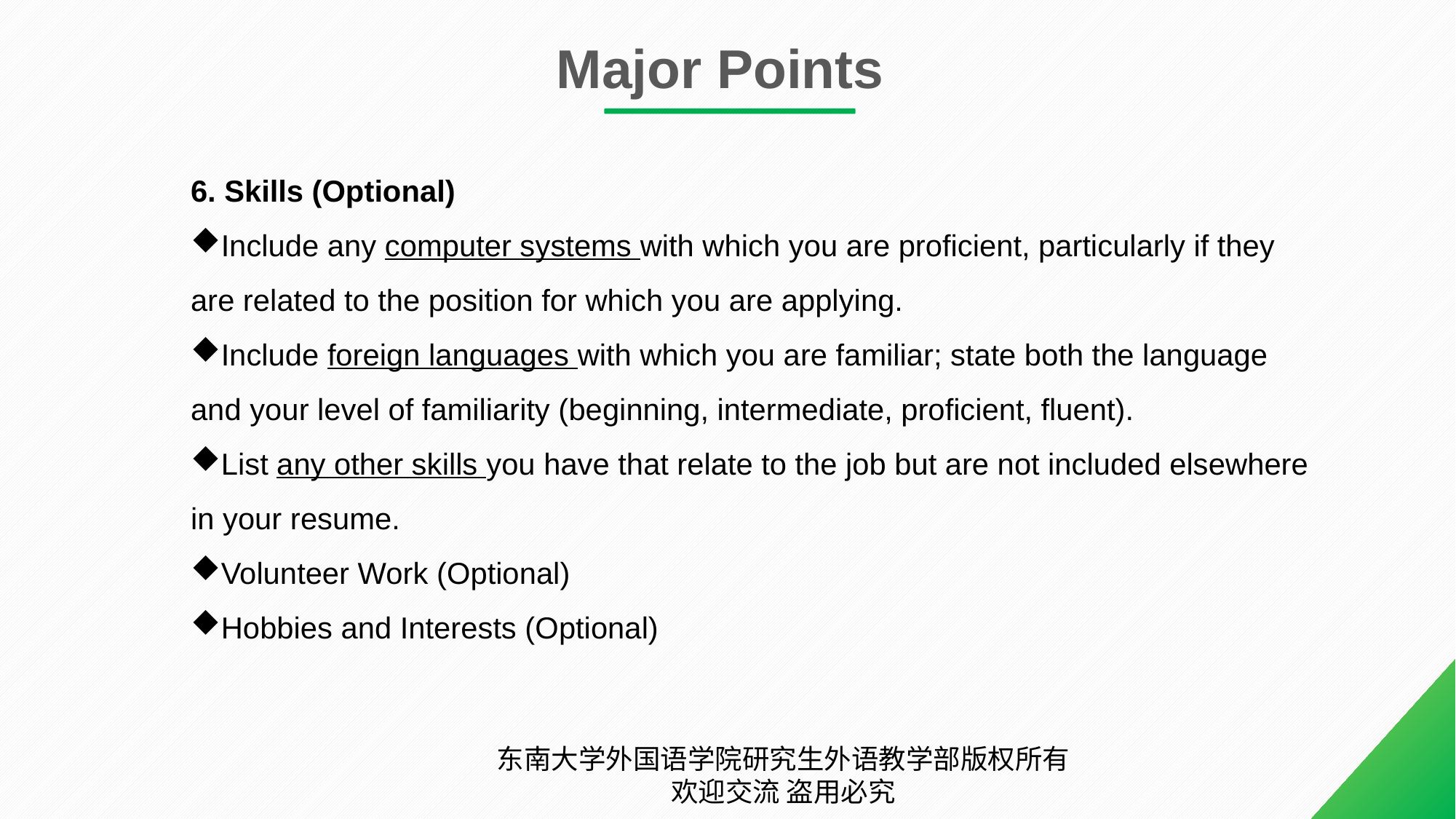

Major Points

6. Skills (Optional)
Include any computer systems with which you are proficient, particularly if they are related to the position for which you are applying.
Include foreign languages with which you are familiar; state both the language and your level of familiarity (beginning, intermediate, proficient, fluent).
List any other skills you have that relate to the job but are not included elsewhere in your resume.
Volunteer Work (Optional)
Hobbies and Interests (Optional)

东南大学外国语学院研究生外语教学部版权所有 欢迎交流 盗用必究